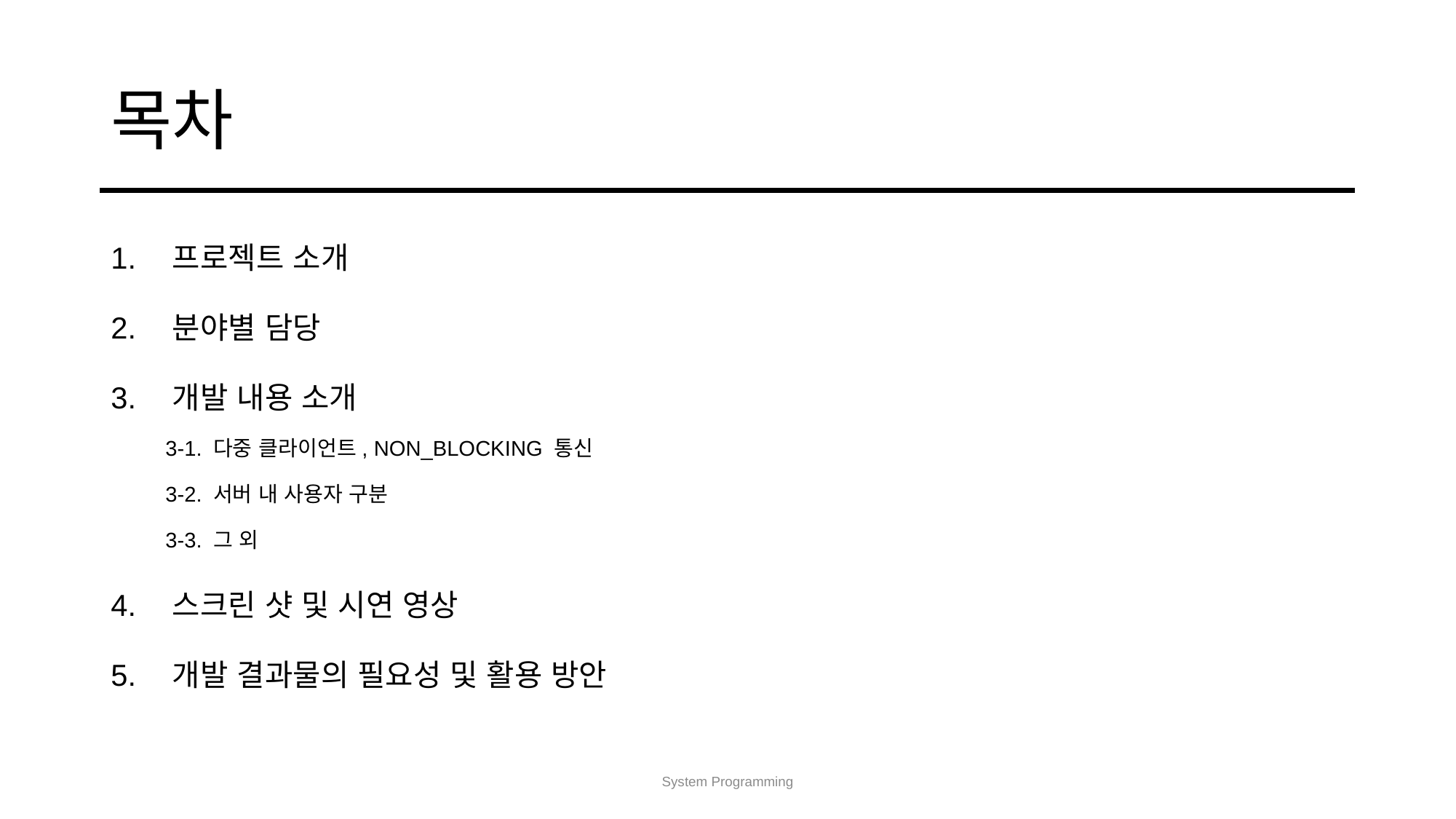

# 목차
프로젝트 소개
분야별 담당
개발 내용 소개
3-1. 다중 클라이언트, NON_BLOCKING 통신
3-2. 서버 내 사용자 구분
3-3. 그 외
스크린 샷 및 시연 영상
개발 결과물의 필요성 및 활용 방안

System Programming